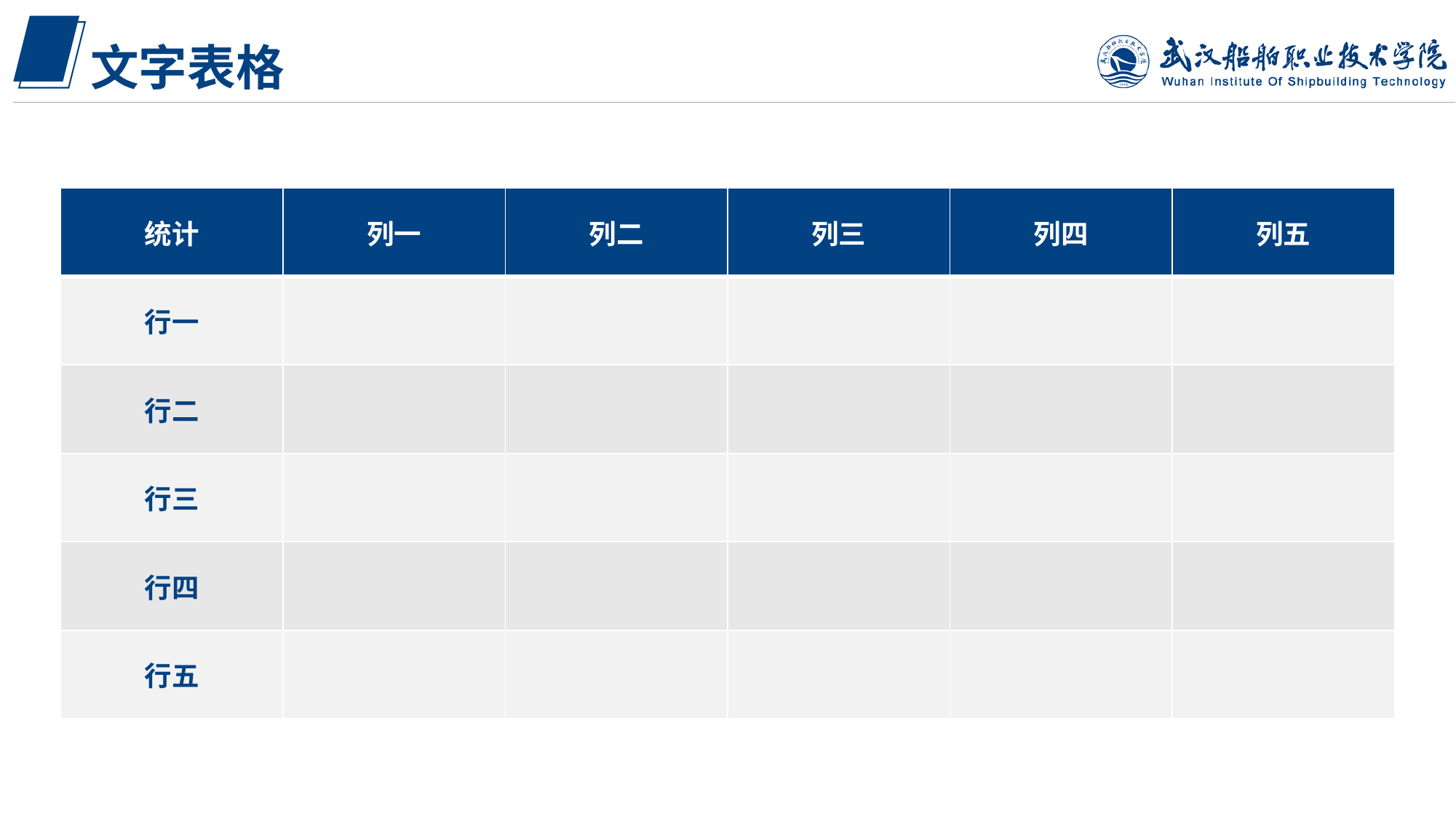

文字表格
| 统计 | 列一 | 列二 | 列三 | 列四 | 列五 |
| --- | --- | --- | --- | --- | --- |
| 行一 |  |  |  |  |  |
| 行二 |  |  |  |  |  |
| 行三 |  |  |  |  |  |
| 行四 |  |  |  |  |  |
| 行五 |  |  |  |  |  |